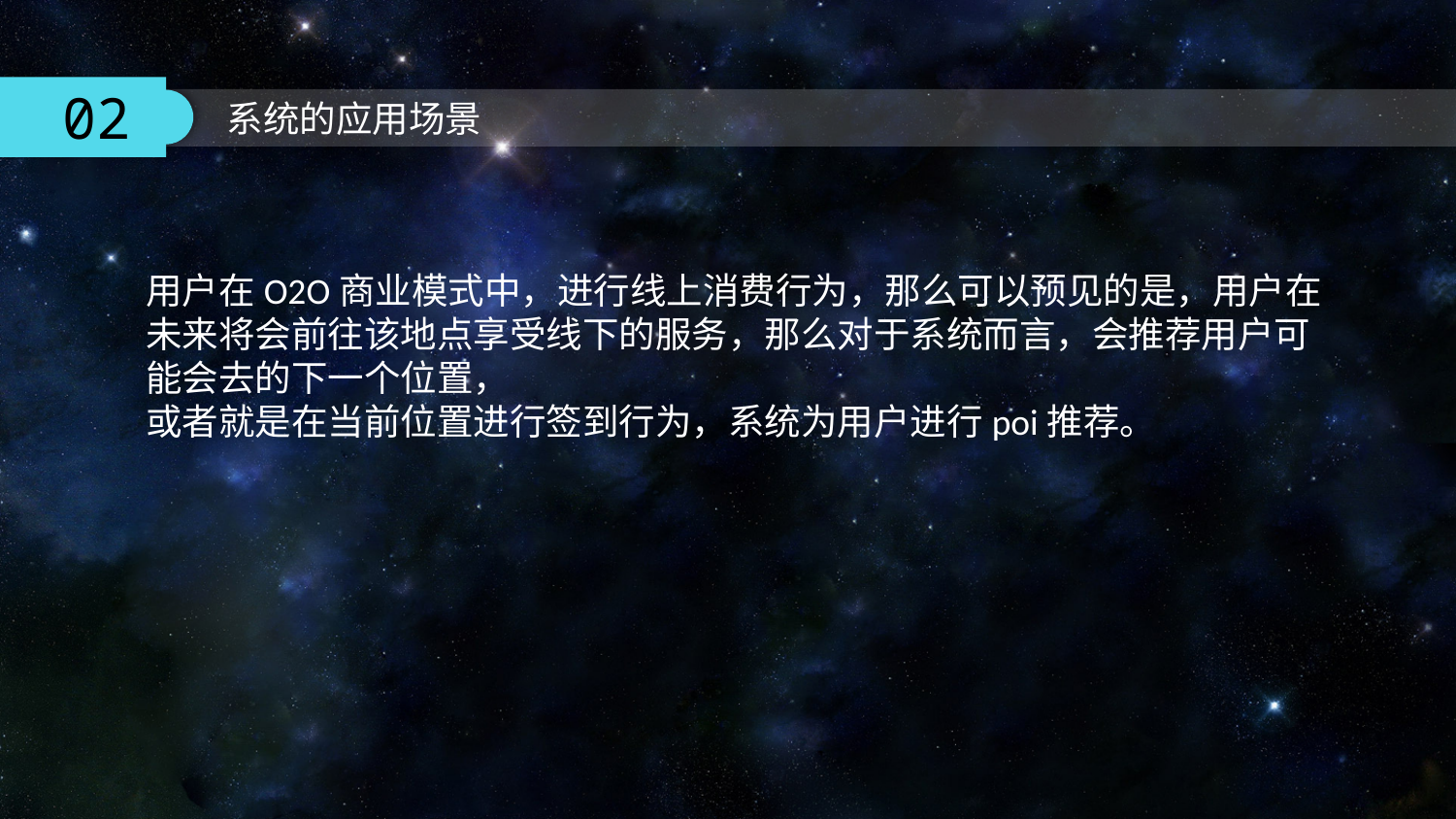

用户在O2O商业模式中，进行线上消费行为，那么可以预见的是，用户在未来将会前往该地点享受线下的服务，那么对于系统而言，会推荐用户可能会去的下一个位置，
或者就是在当前位置进行签到行为，系统为用户进行poi推荐。